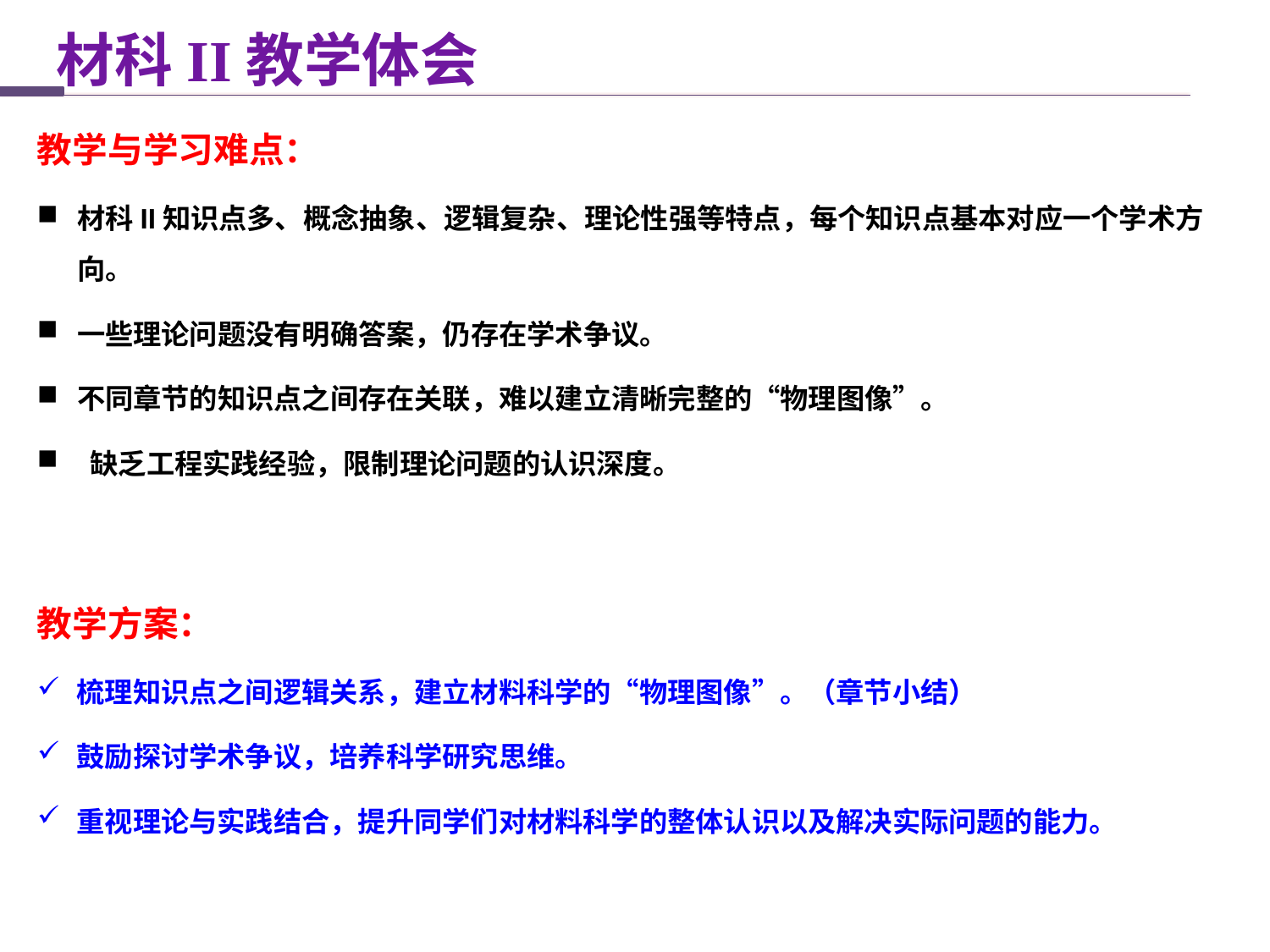

材科II教学体会
3

教学与学习难点：
材科II知识点多、概念抽象、逻辑复杂、理论性强等特点，每个知识点基本对应一个学术方向。
一些理论问题没有明确答案，仍存在学术争议。
不同章节的知识点之间存在关联，难以建立清晰完整的“物理图像”。
 缺乏工程实践经验，限制理论问题的认识深度。

教学方案：
梳理知识点之间逻辑关系，建立材料科学的“物理图像”。（章节小结）
鼓励探讨学术争议，培养科学研究思维。
重视理论与实践结合，提升同学们对材料科学的整体认识以及解决实际问题的能力。